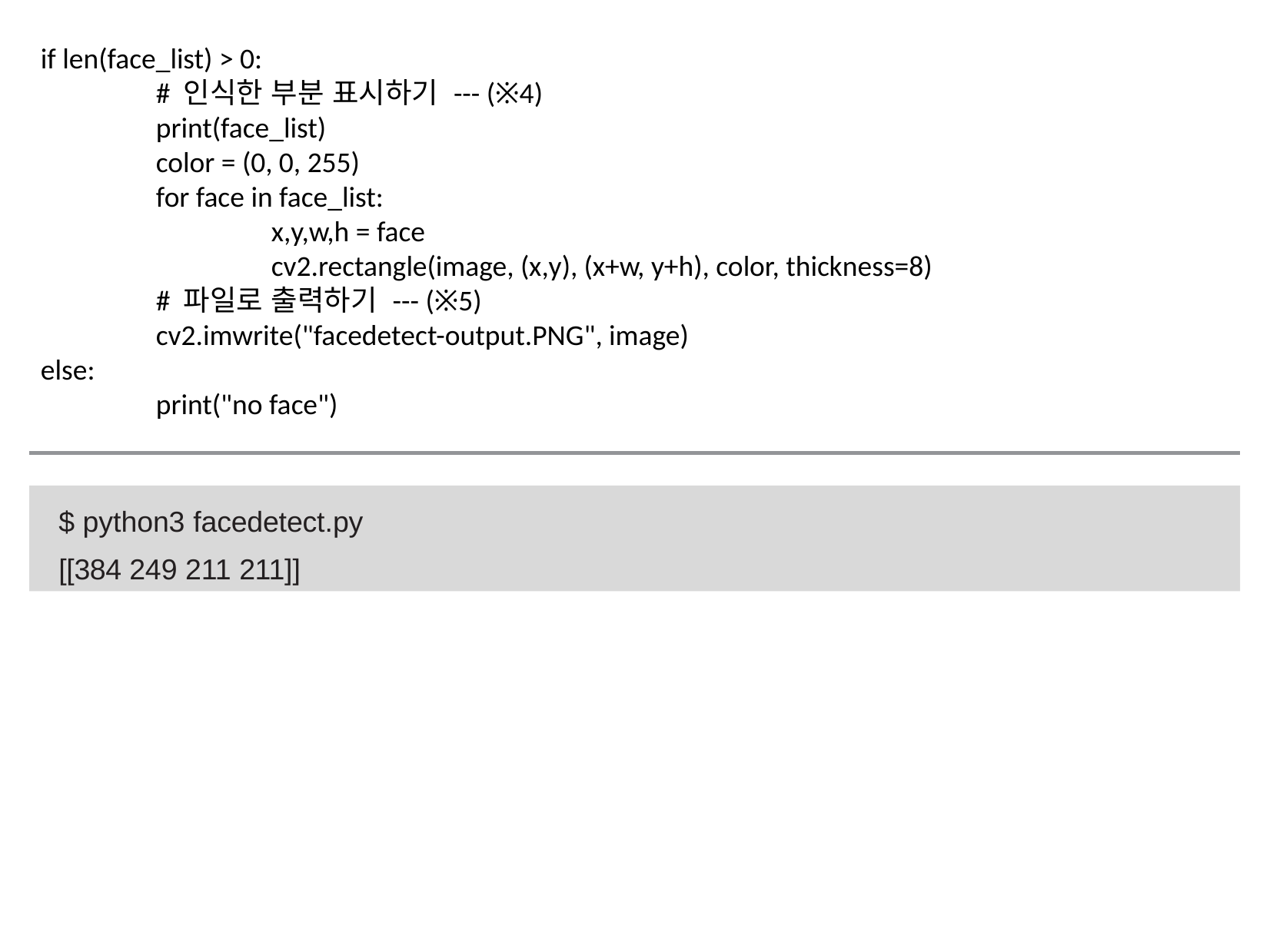

if len(face_list) > 0:
	# 인식한 부분 표시하기 --- (※4)
	print(face_list)
	color = (0, 0, 255)
	for face in face_list:
		x,y,w,h = face
		cv2.rectangle(image, (x,y), (x+w, y+h), color, thickness=8)
	# 파일로 출력하기 --- (※5)
	cv2.imwrite("facedetect-output.PNG", image)
else:
	print("no face")

$ python3 facedetect.py
[[384 249 211 211]]